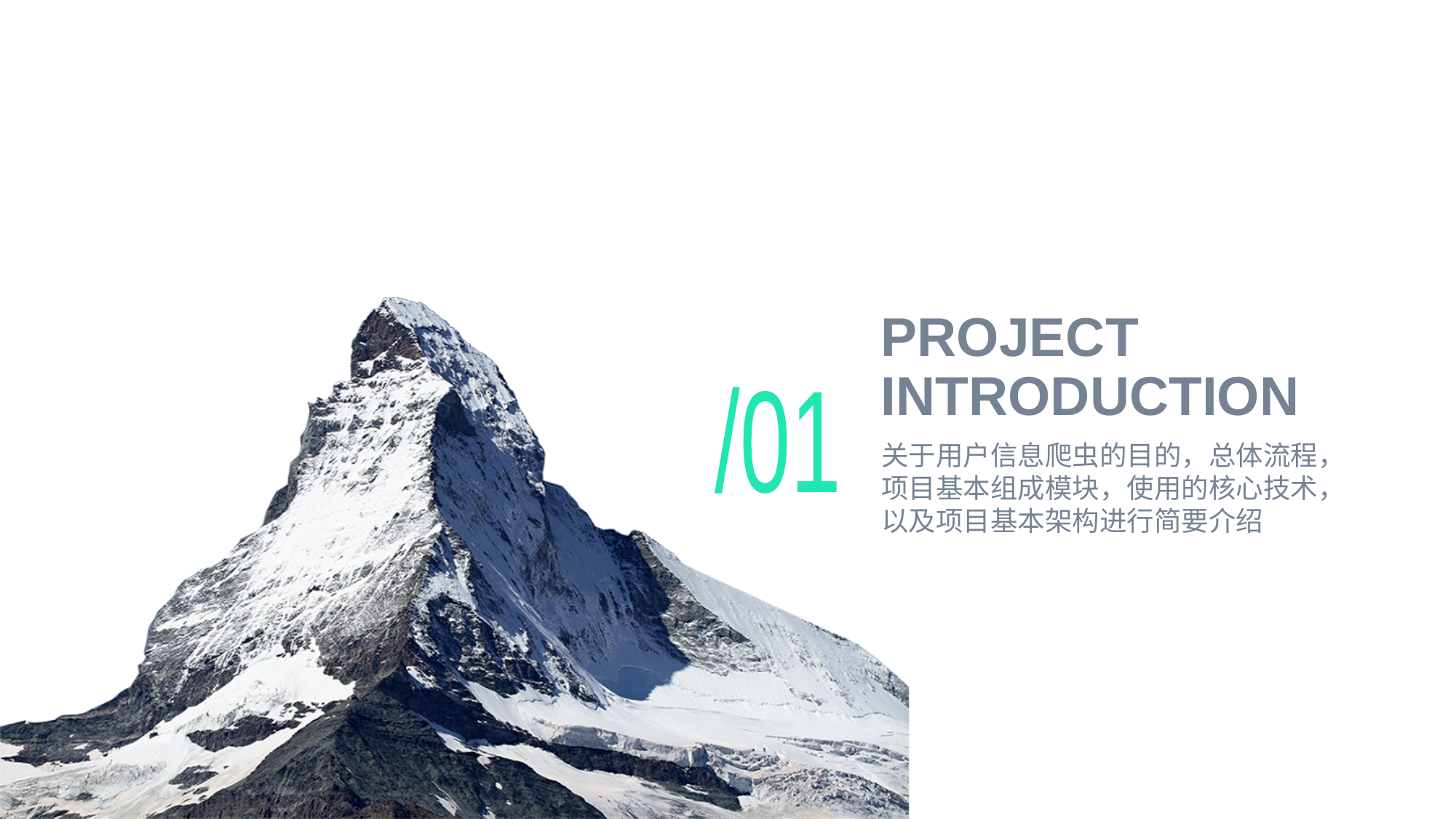

# PROJECT INTRODUCTION
/01
关于用户信息爬虫的目的，总体流程，项目基本组成模块，使用的核心技术，以及项目基本架构进行简要介绍